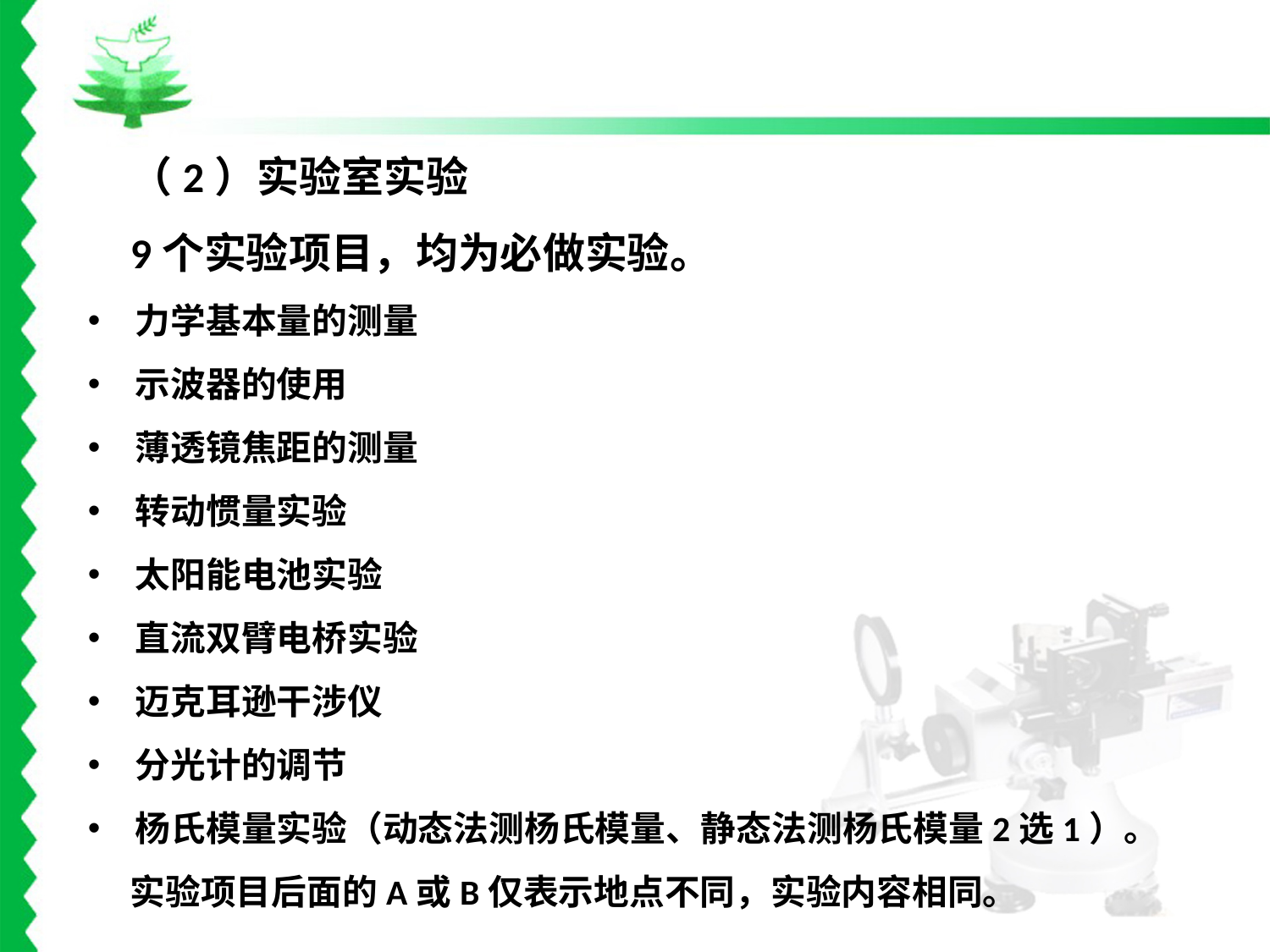

（2）实验室实验
9个实验项目，均为必做实验。
力学基本量的测量
示波器的使用
薄透镜焦距的测量
转动惯量实验
太阳能电池实验
直流双臂电桥实验
迈克耳逊干涉仪
分光计的调节
杨氏模量实验（动态法测杨氏模量、静态法测杨氏模量2选1）。
实验项目后面的A或B仅表示地点不同，实验内容相同。